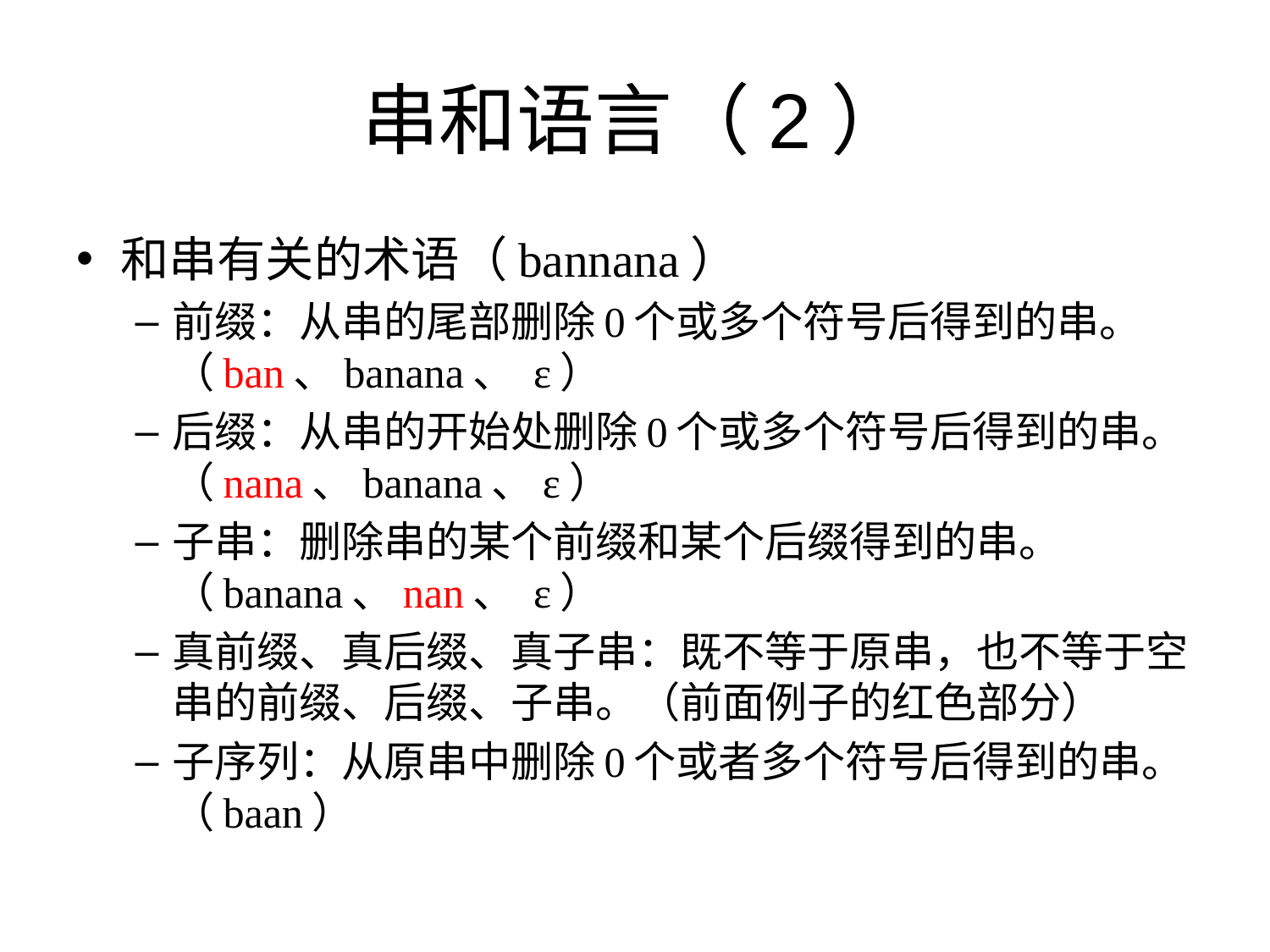

# 串和语言（2）
和串有关的术语（bannana）
前缀：从串的尾部删除0个或多个符号后得到的串。（ban、banana、 ε）
后缀：从串的开始处删除0个或多个符号后得到的串。（nana、banana、ε）
子串：删除串的某个前缀和某个后缀得到的串。（banana、nan、 ε）
真前缀、真后缀、真子串：既不等于原串，也不等于空串的前缀、后缀、子串。（前面例子的红色部分）
子序列：从原串中删除0个或者多个符号后得到的串。（baan）